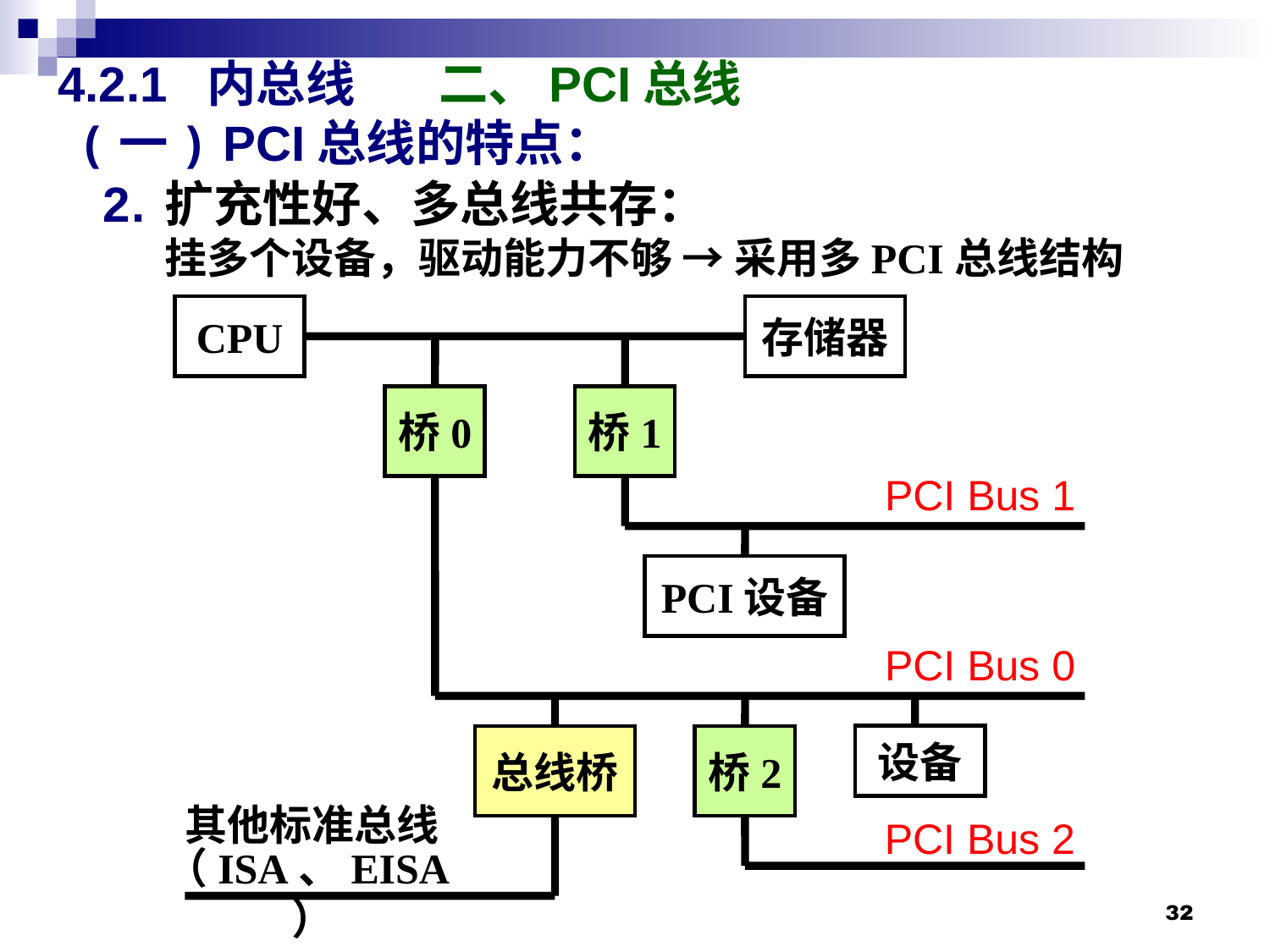

# 4.2.1  内总线 	二、PCI总线
(一) PCI总线的特点：
扩充性好、多总线共存：
挂多个设备，驱动能力不够 → 采用多PCI总线结构
CPU
存储器

桥0
桥1
PCI Bus 1

PCI设备
PCI Bus 0

总线桥
桥2
设备
其他标准总线
PCI Bus 2

（ISA、EISA）

32